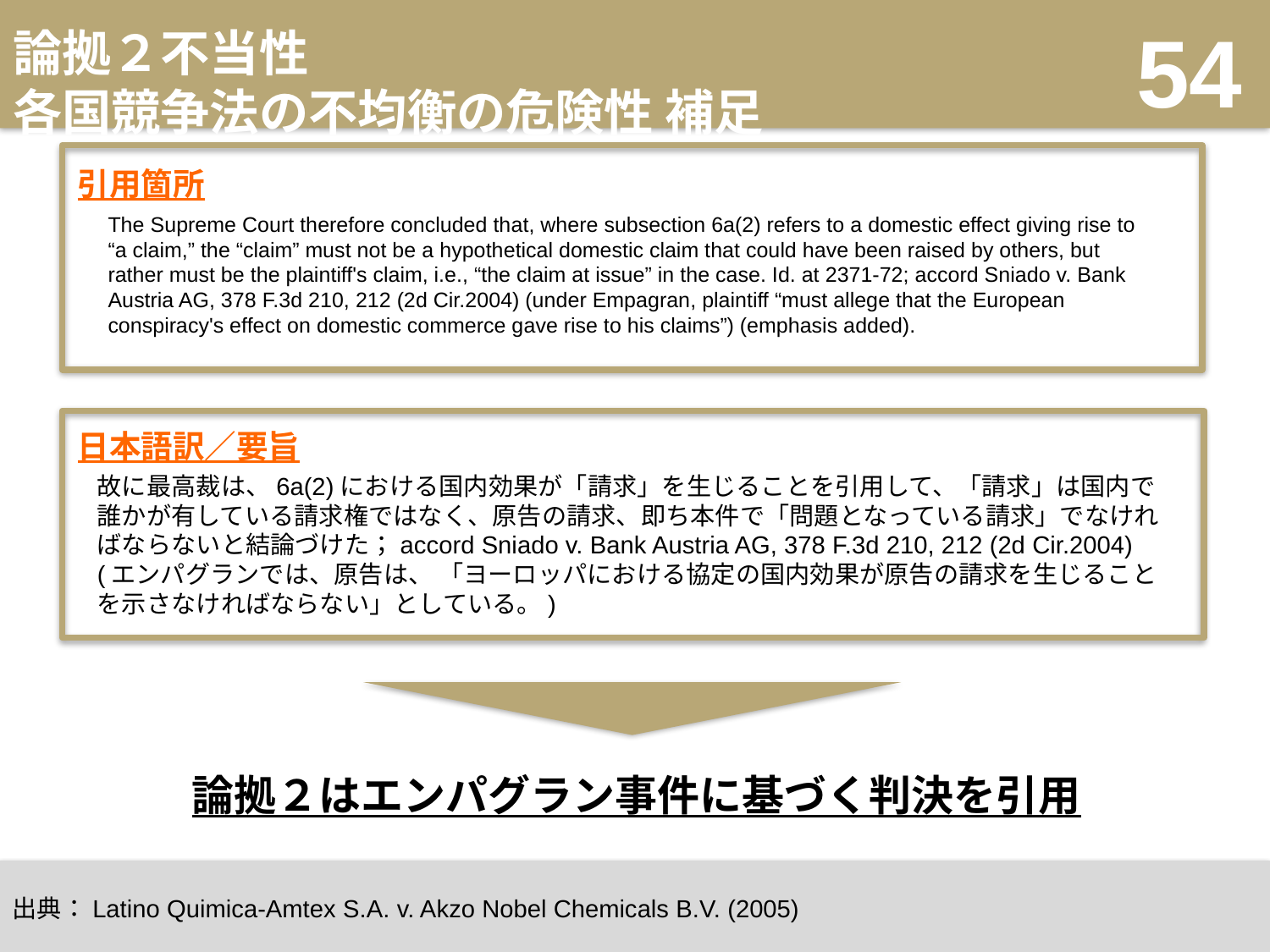

# 論拠２不当性 各国競争法の不均衡の危険性 補足
54

引用箇所
The Supreme Court therefore concluded that, where subsection 6a(2) refers to a domestic effect giving rise to “a claim,” the “claim” must not be a hypothetical domestic claim that could have been raised by others, but rather must be the plaintiff's claim, i.e., “the claim at issue” in the case. Id. at 2371-72; accord Sniado v. Bank Austria AG, 378 F.3d 210, 212 (2d Cir.2004) (under Empagran, plaintiff “must allege that the European conspiracy's effect on domestic commerce gave rise to his claims”) (emphasis added).

日本語訳／要旨
故に最高裁は、6a(2)における国内効果が「請求」を生じることを引用して、「請求」は国内で誰かが有している請求権ではなく、原告の請求、即ち本件で「問題となっている請求」でなければならないと結論づけた；accord Sniado v. Bank Austria AG, 378 F.3d 210, 212 (2d Cir.2004) (エンパグランでは、原告は、 「ヨーロッパにおける協定の国内効果が原告の請求を生じることを示さなければならない」としている。)

論拠２はエンパグラン事件に基づく判決を引用
出典：Latino Quimica-Amtex S.A. v. Akzo Nobel Chemicals B.V. (2005)